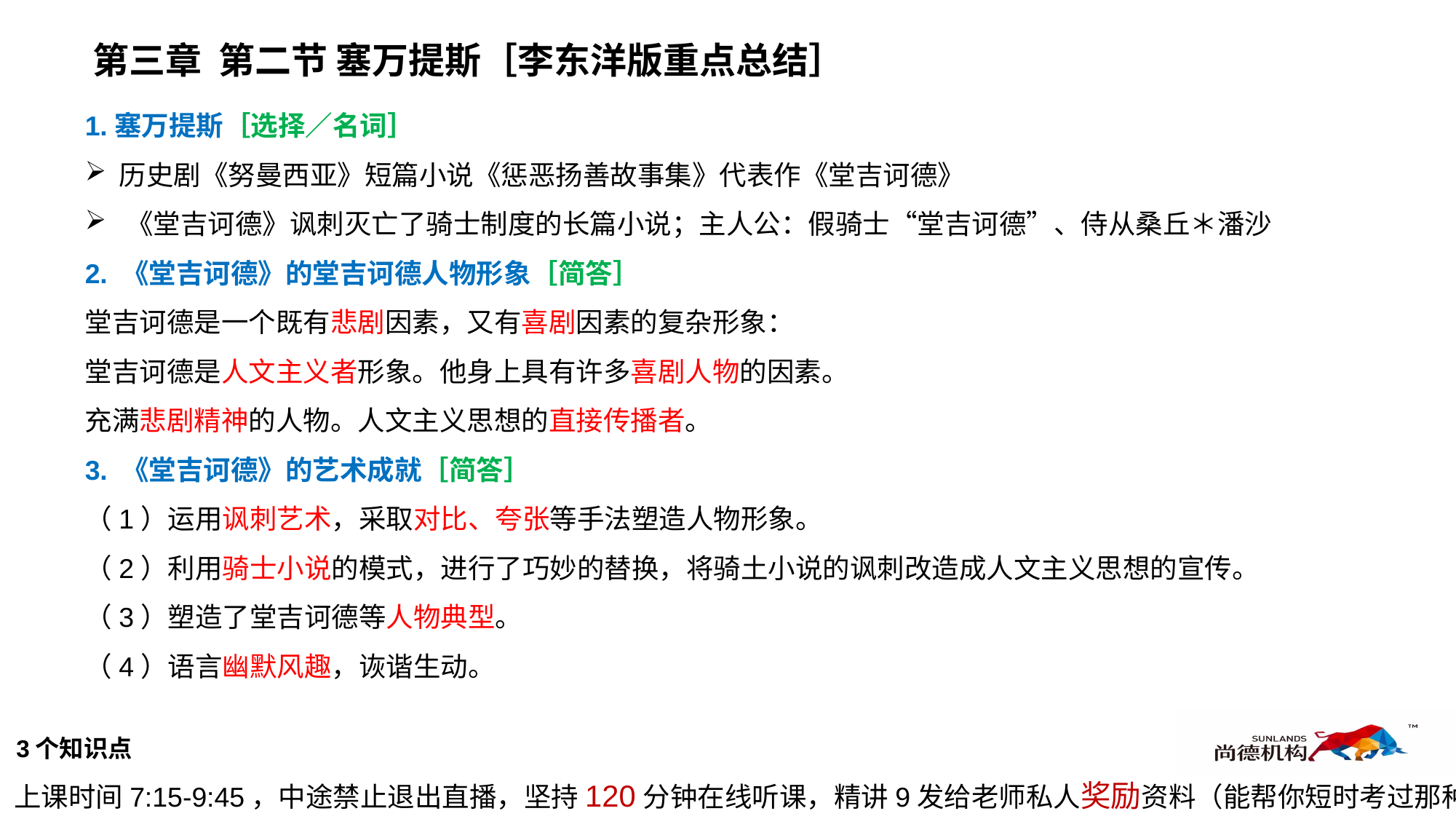

第三章  第二节 塞万提斯［李东洋版重点总结］
1.塞万提斯［选择／名词］
历史剧《努曼西亚》短篇小说《惩恶扬善故事集》代表作《堂吉诃德》
《堂吉诃德》讽刺灭亡了骑士制度的长篇小说；主人公：假骑士“堂吉诃德”、侍从桑丘＊潘沙
2. 《堂吉诃德》的堂吉诃德人物形象［简答］
堂吉诃德是一个既有悲剧因素，又有喜剧因素的复杂形象：
堂吉诃德是人文主义者形象。他身上具有许多喜剧人物的因素。
充满悲剧精神的人物。人文主义思想的直接传播者。
3. 《堂吉诃德》的艺术成就［简答］
（1）运用讽刺艺术，采取对比、夸张等手法塑造人物形象。
（2）利用骑士小说的模式，进行了巧妙的替换，将骑土小说的讽刺改造成人文主义思想的宣传。
（3）塑造了堂吉诃德等人物典型。
（4）语言幽默风趣，诙谐生动。
3个知识点